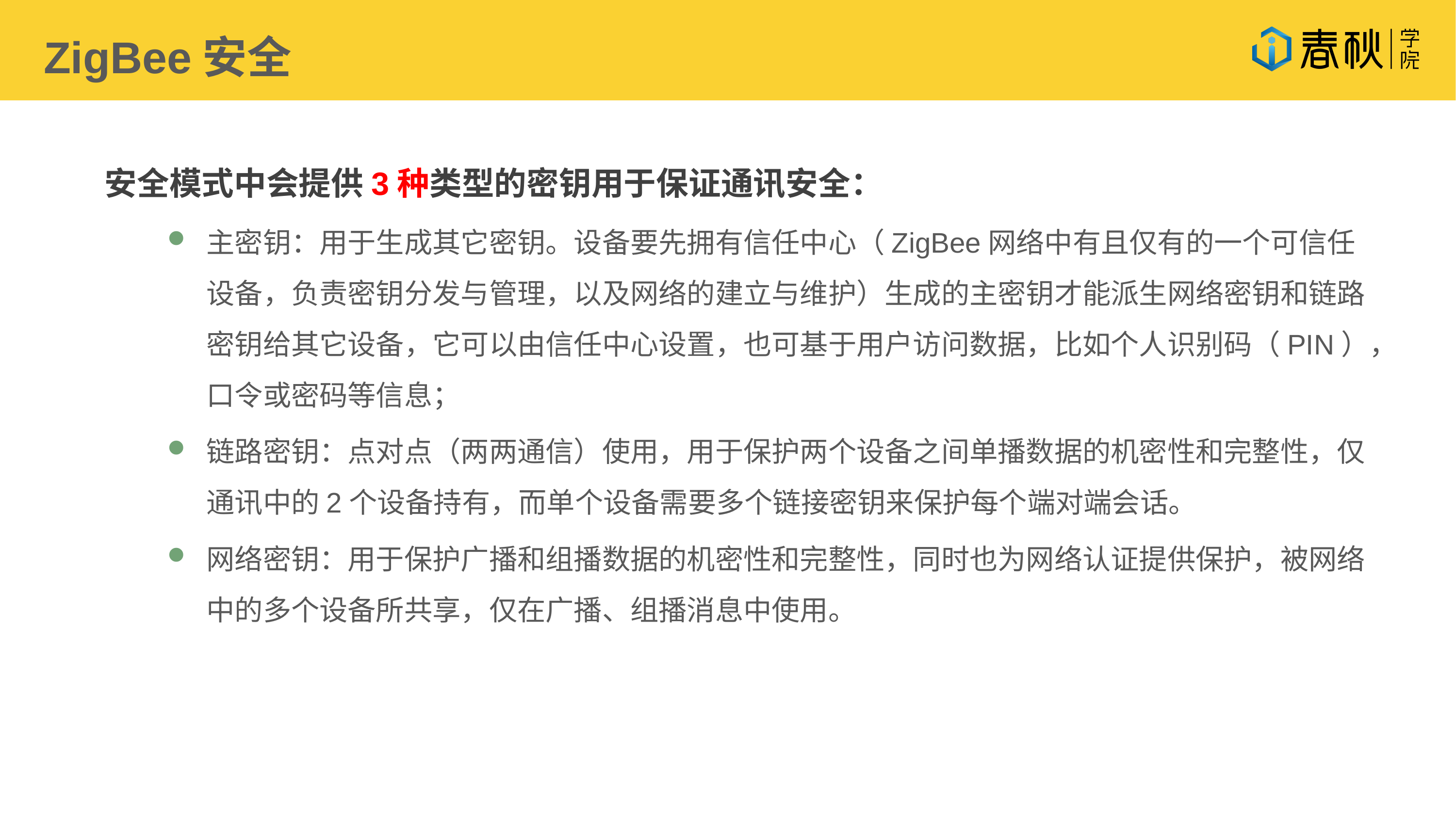

ZigBee安全
安全模式中会提供3种类型的密钥用于保证通讯安全：
主密钥：用于生成其它密钥。设备要先拥有信任中心（ZigBee网络中有且仅有的一个可信任设备，负责密钥分发与管理，以及网络的建立与维护）生成的主密钥才能派生网络密钥和链路密钥给其它设备，它可以由信任中心设置，也可基于用户访问数据，比如个人识别码（PIN），口令或密码等信息；
链路密钥：点对点（两两通信）使用，用于保护两个设备之间单播数据的机密性和完整性，仅通讯中的2个设备持有，而单个设备需要多个链接密钥来保护每个端对端会话。
网络密钥：用于保护广播和组播数据的机密性和完整性，同时也为网络认证提供保护，被网络中的多个设备所共享，仅在广播、组播消息中使用。